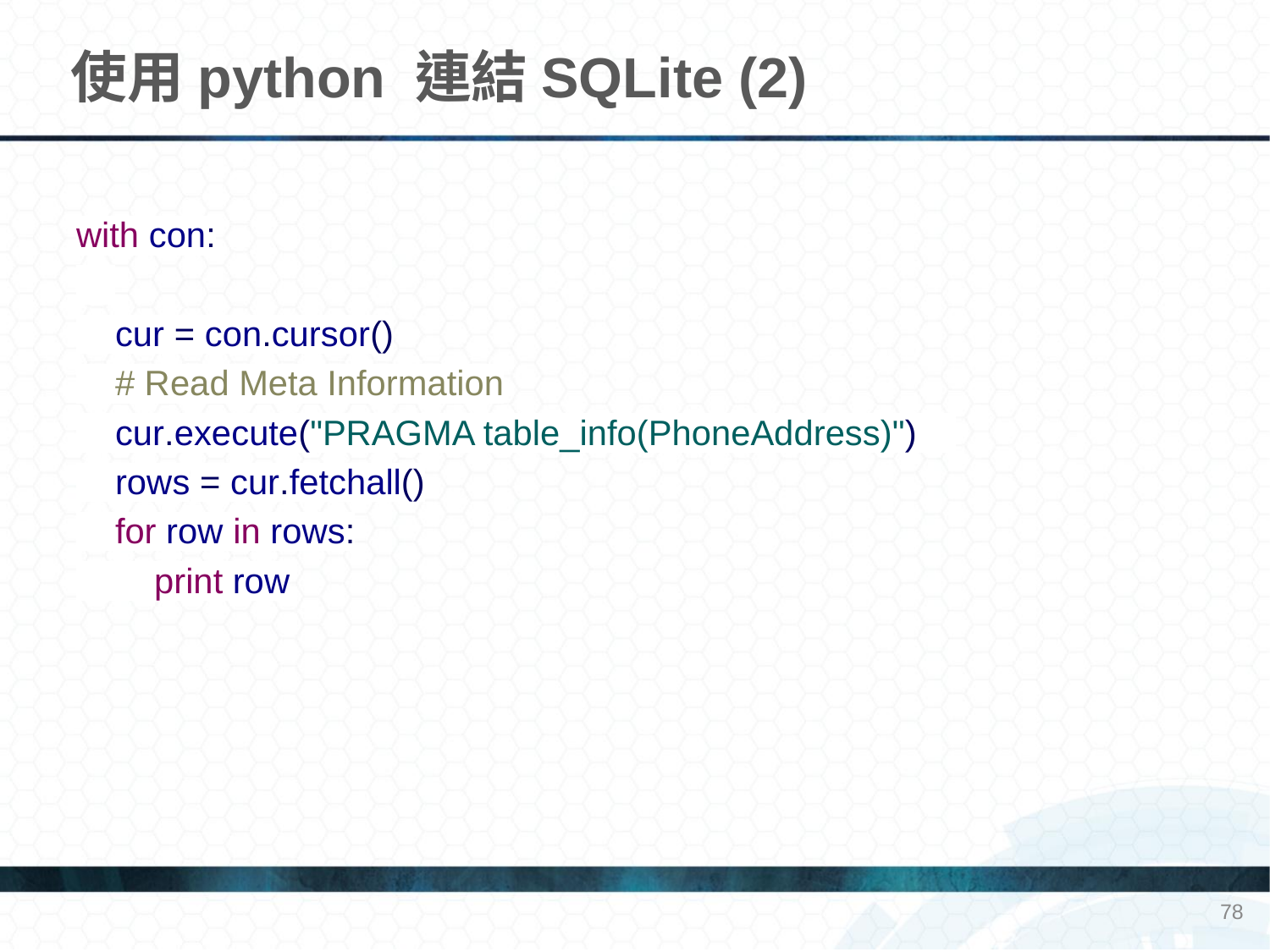

# 使用python 連結SQLite (2)
with con:

    cur = con.cursor()
    # Read Meta Information
    cur.execute("PRAGMA table_info(PhoneAddress)")
    rows = cur.fetchall()
    for row in rows:
        print row
78